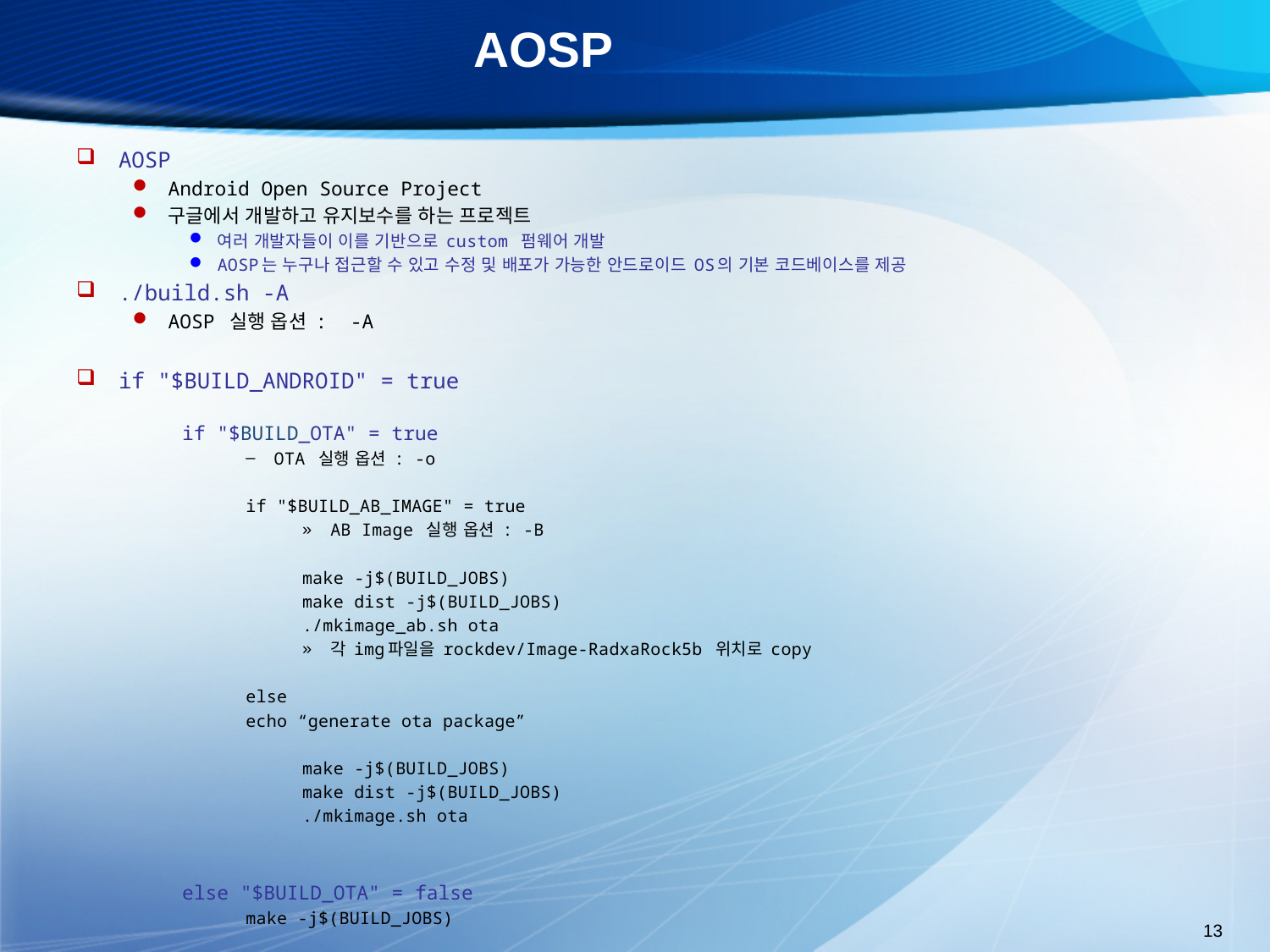

# AOSP
AOSP
Android Open Source Project
구글에서 개발하고 유지보수를 하는 프로젝트
여러 개발자들이 이를 기반으로 custom 펌웨어 개발
AOSP는 누구나 접근할 수 있고 수정 및 배포가 가능한 안드로이드 OS의 기본 코드베이스를 제공
./build.sh -A
AOSP 실행 옵션 :  -A

if "$BUILD_ANDROID" = true

if "$BUILD_OTA" = true
OTA 실행 옵션 : -o

if "$BUILD_AB_IMAGE" = true
AB Image 실행 옵션 : -B

make -j$(BUILD_JOBS)
make dist -j$(BUILD_JOBS)
./mkimage_ab.sh ota
각 img파일을 rockdev/Image-RadxaRock5b 위치로 copy

else
	echo “generate ota package”

make -j$(BUILD_JOBS)
make dist -j$(BUILD_JOBS)
./mkimage.sh ota

else "$BUILD_OTA" = false
make -j$(BUILD_JOBS)